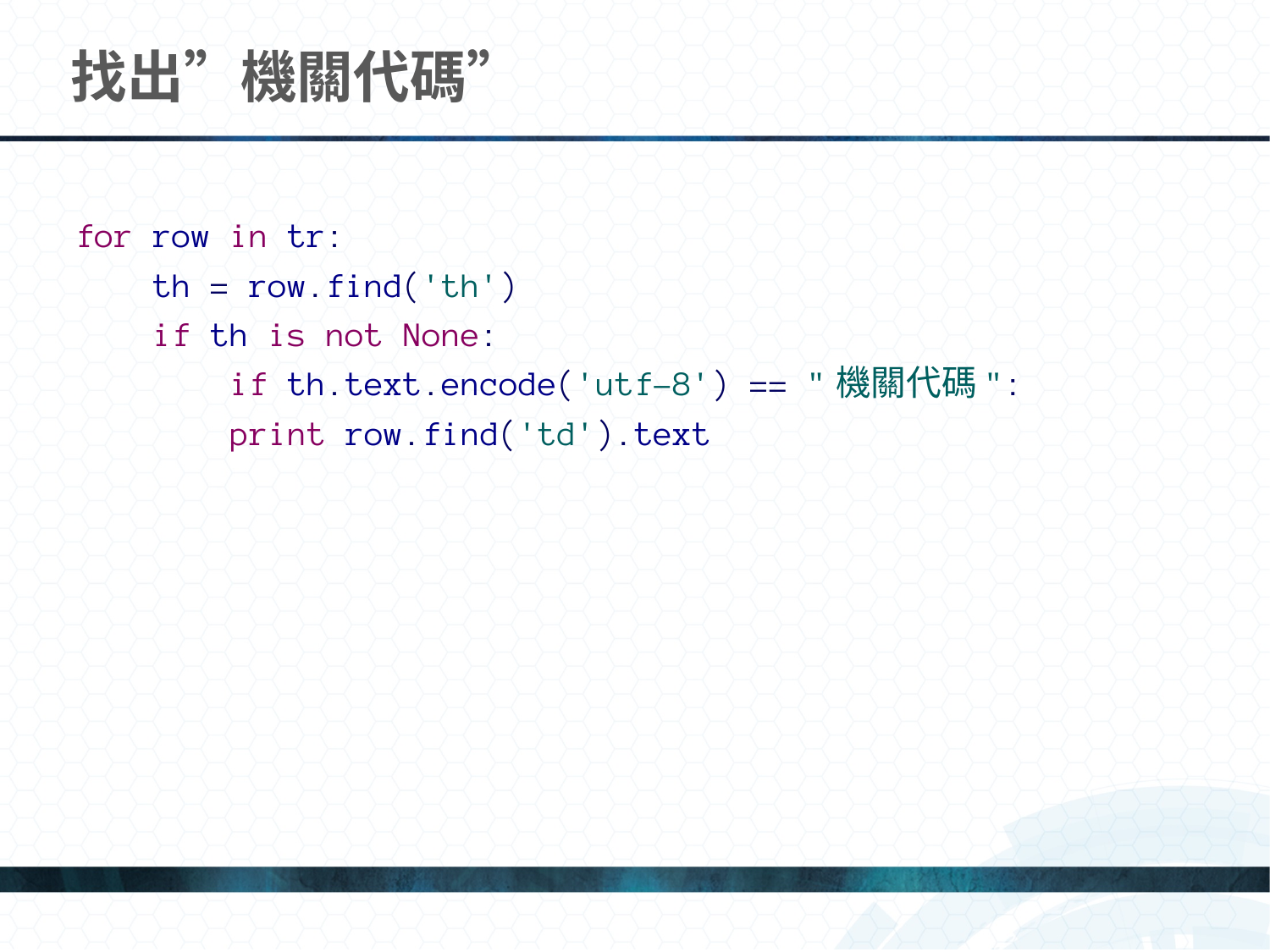

# 找出”機關代碼”
for row in tr:
    th = row.find('th')
    if th is not None:
        if th.text.encode('utf-8') == "機關代碼":
        print row.find('td').text